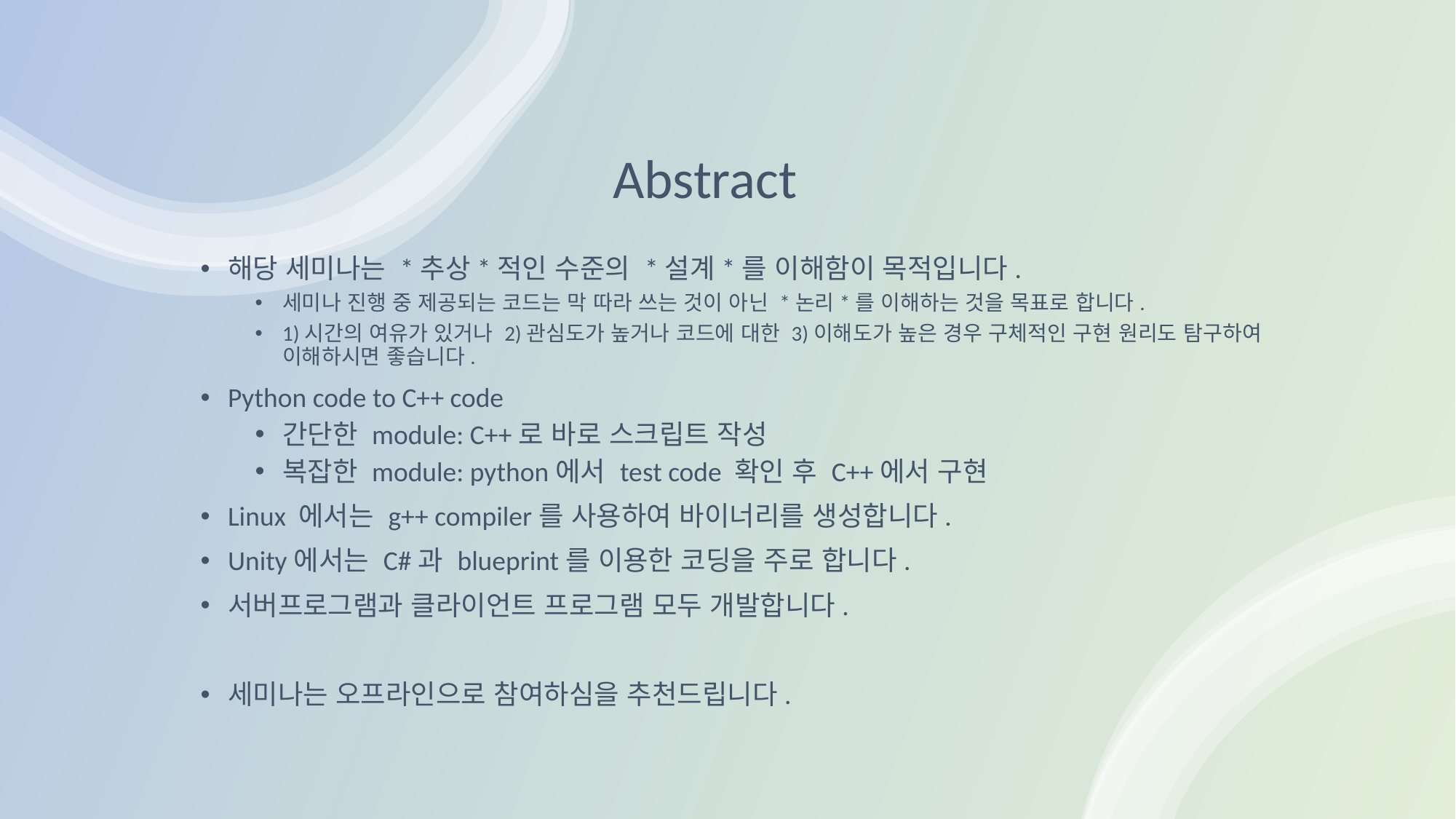

# Abstract
해당 세미나는 *추상*적인 수준의 *설계*를 이해함이 목적입니다.
세미나 진행 중 제공되는 코드는 막 따라 쓰는 것이 아닌 *논리*를 이해하는 것을 목표로 합니다.
1)시간의 여유가 있거나 2)관심도가 높거나 코드에 대한 3)이해도가 높은 경우 구체적인 구현 원리도 탐구하여 이해하시면 좋습니다.
Python code to C++ code
간단한 module: C++로 바로 스크립트 작성
복잡한 module: python에서 test code 확인 후 C++에서 구현
Linux 에서는 g++ compiler를 사용하여 바이너리를 생성합니다.
Unity에서는 C#과 blueprint를 이용한 코딩을 주로 합니다.
서버프로그램과 클라이언트 프로그램 모두 개발합니다.

세미나는 오프라인으로 참여하심을 추천드립니다.